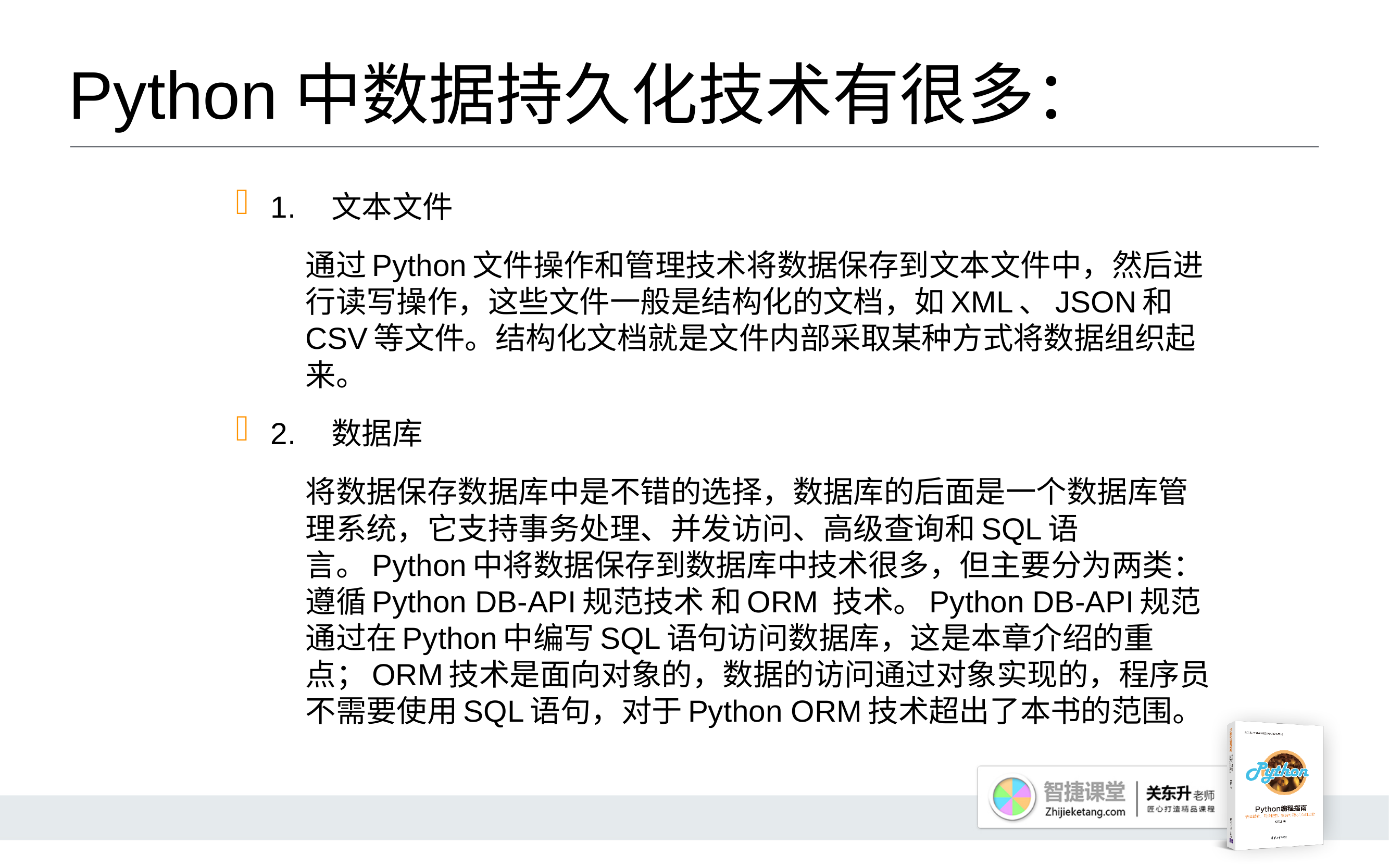

# Python中数据持久化技术有很多：
1.	文本文件
通过Python文件操作和管理技术将数据保存到文本文件中，然后进行读写操作，这些文件一般是结构化的文档，如XML、JSON和CSV等文件。结构化文档就是文件内部采取某种方式将数据组织起来。
2.	数据库
将数据保存数据库中是不错的选择，数据库的后面是一个数据库管理系统，它支持事务处理、并发访问、高级查询和SQL语言。Python中将数据保存到数据库中技术很多，但主要分为两类：遵循Python DB-API规范技术 和ORM 技术。Python DB-API规范通过在Python中编写SQL语句访问数据库，这是本章介绍的重点；ORM技术是面向对象的，数据的访问通过对象实现的，程序员不需要使用SQL语句，对于Python ORM技术超出了本书的范围。